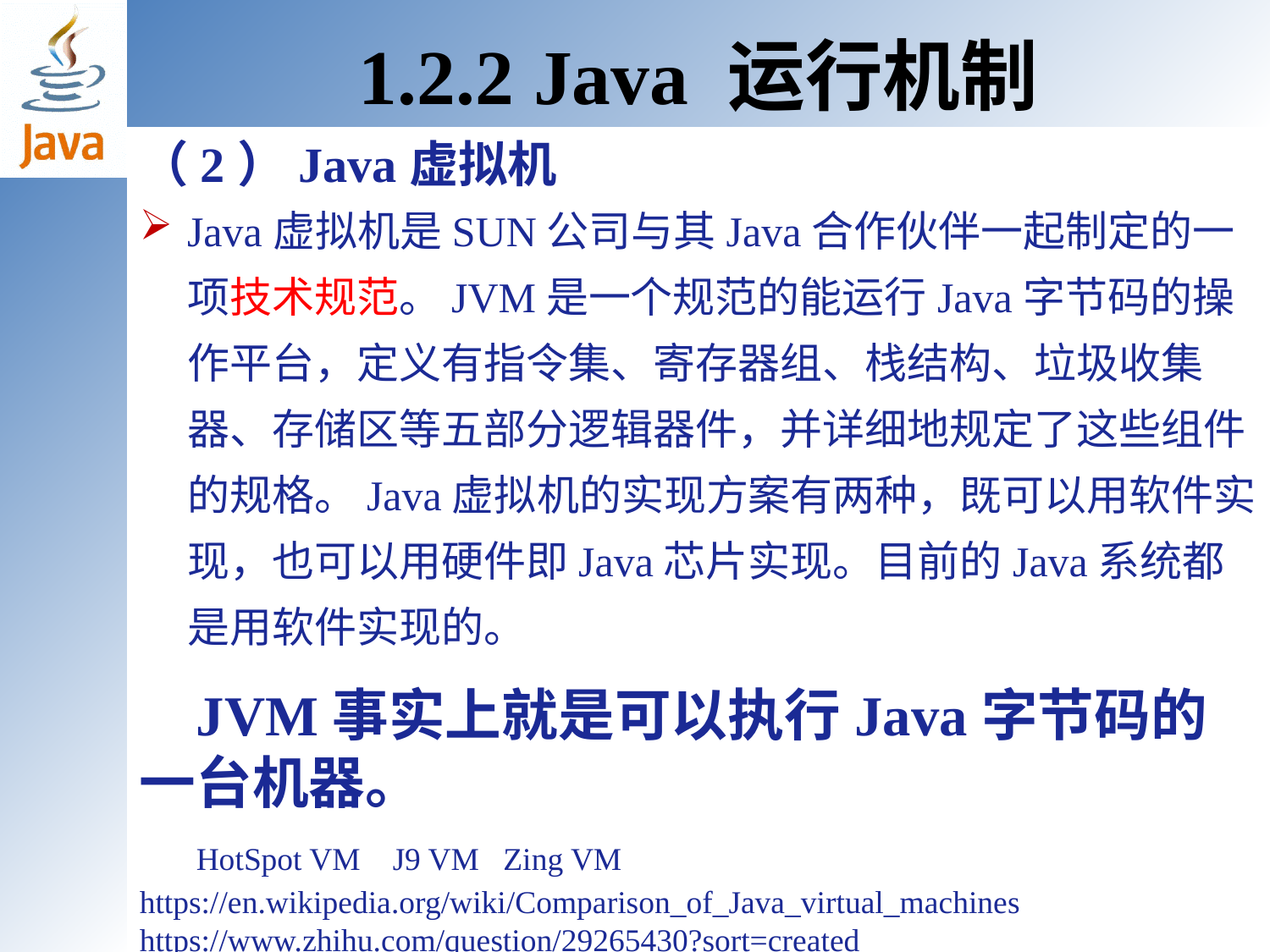

1.2.2 Java 运行机制
（2）Java虚拟机
Java虚拟机是SUN公司与其Java合作伙伴一起制定的一项技术规范。JVM是一个规范的能运行Java字节码的操作平台，定义有指令集、寄存器组、栈结构、垃圾收集器、存储区等五部分逻辑器件，并详细地规定了这些组件的规格。Java虚拟机的实现方案有两种，既可以用软件实现，也可以用硬件即Java芯片实现。目前的Java系统都是用软件实现的。
    JVM事实上就是可以执行Java字节码的一台机器。
    HotSpot VM    J9 VM   Zing VM https://en.wikipedia.org/wiki/Comparison_of_Java_virtual_machines
https://www.zhihu.com/question/29265430?sort=created
54